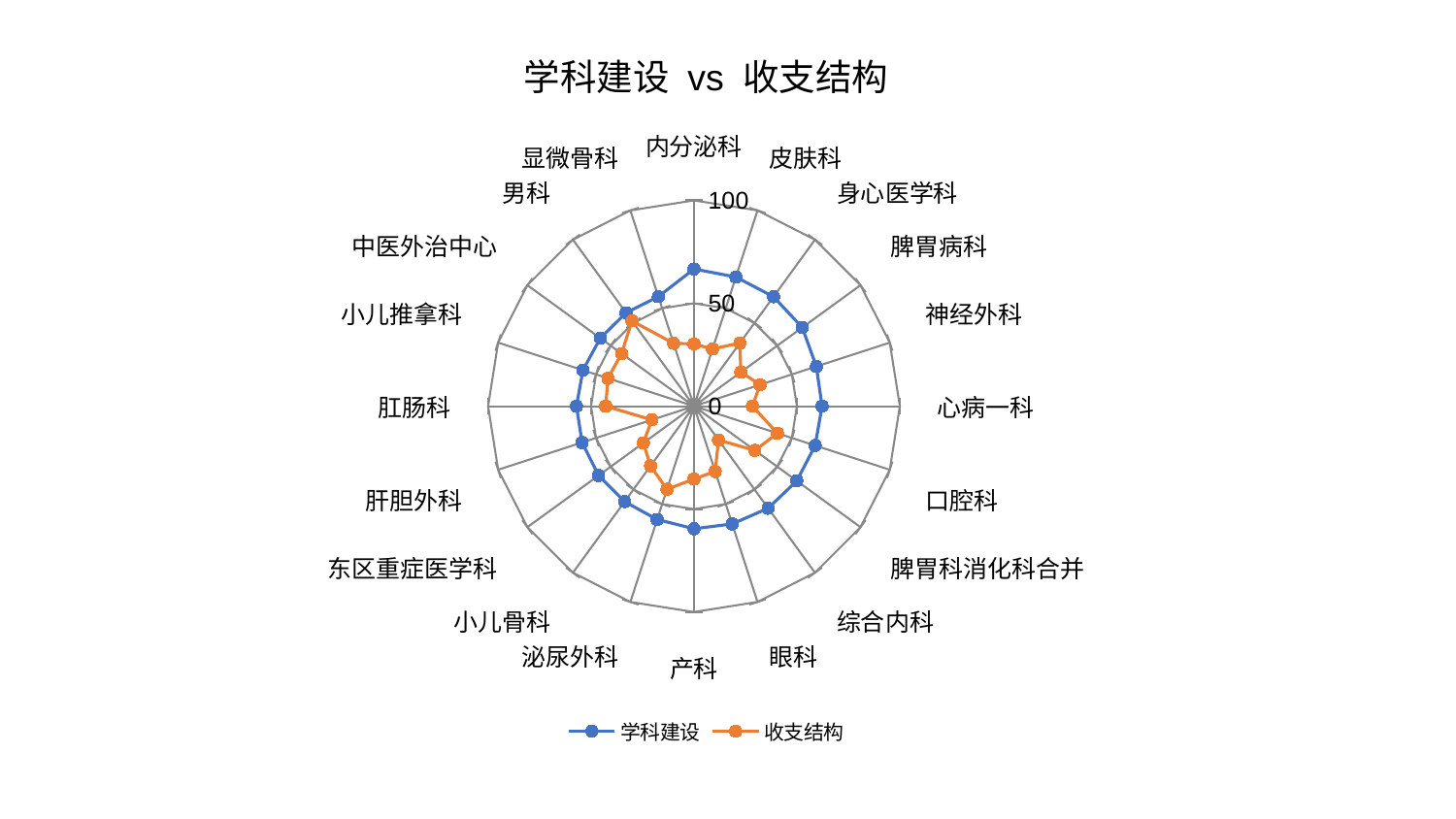

### Chart: 学科建设 vs 收支结构

| Category | 学科建设 | 收支结构 |
|---|---|---|
| 内分泌科 | 66.66277882900286 | 30.23895803409406 |
| 皮肤科 | 65.99063473102791 | 29.221632587131452 |
| 身心医学科 | 65.7529121196943 | 37.99518134590964 |
| 脾胃病科 | 65.06278963337834 | 28.14122662035503 |
| 神经外科 | 62.510774113774865 | 33.756387133014435 |
| 心病一科 | 62.24704046132542 | 28.40647528031118 |
| 口腔科 | 61.9030798908942 | 42.655264624939726 |
| 脾胃科消化科合并 | 61.74101227819424 | 36.59141669850465 |
| 综合内科 | 61.313170988916134 | 20.31925830303683 |
| 眼科 | 60.15846188799981 | 33.33416251246662 |
| 产科 | 59.563598877898336 | 35.38436981269748 |
| 泌尿外科 | 57.88879686632867 | 42.46374406257763 |
| 小儿骨科 | 57.309305388572255 | 35.86168339687748 |
| 东区重症医学科 | 57.29168289689344 | 30.395541474338756 |
| 肝胆外科 | 57.12445465198611 | 21.490865916348394 |
| 肛肠科 | 57.072364989419754 | 42.87947547453093 |
| 小儿推拿科 | 56.68469037365319 | 43.91111629974618 |
| 中医外治中心 | 56.23994878436128 | 43.483067166024476 |
| 男科 | 56.08460744883412 | 51.21173427015644 |
| 显微骨科 | 55.98280372729123 | 32.16150285632823 |
90